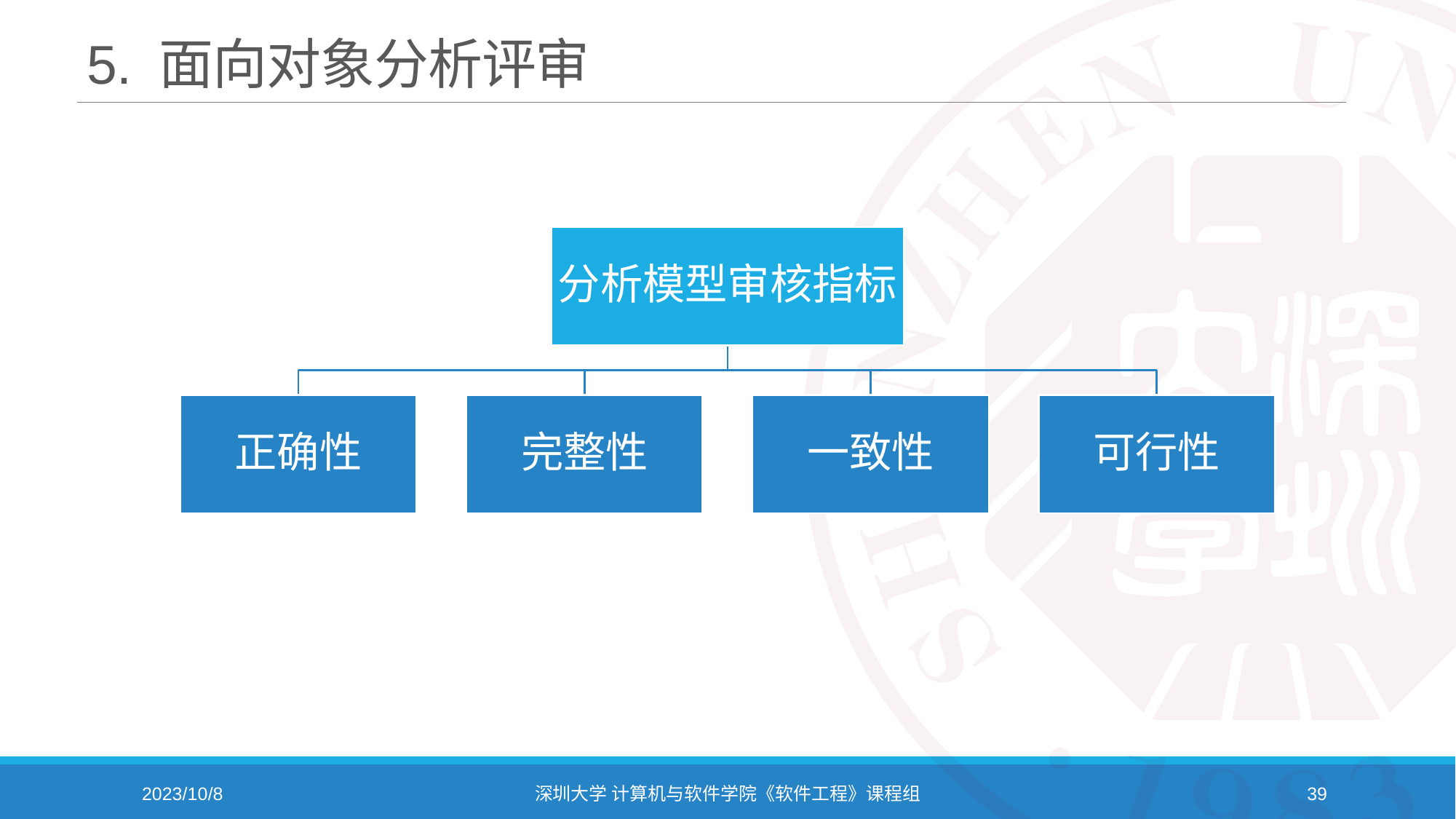

# 5. 面向对象分析评审
分析模型审核指标
正确性
完整性
一致性
可行性
2023/10/8
深圳大学 计算机与软件学院《软件工程》课程组
39